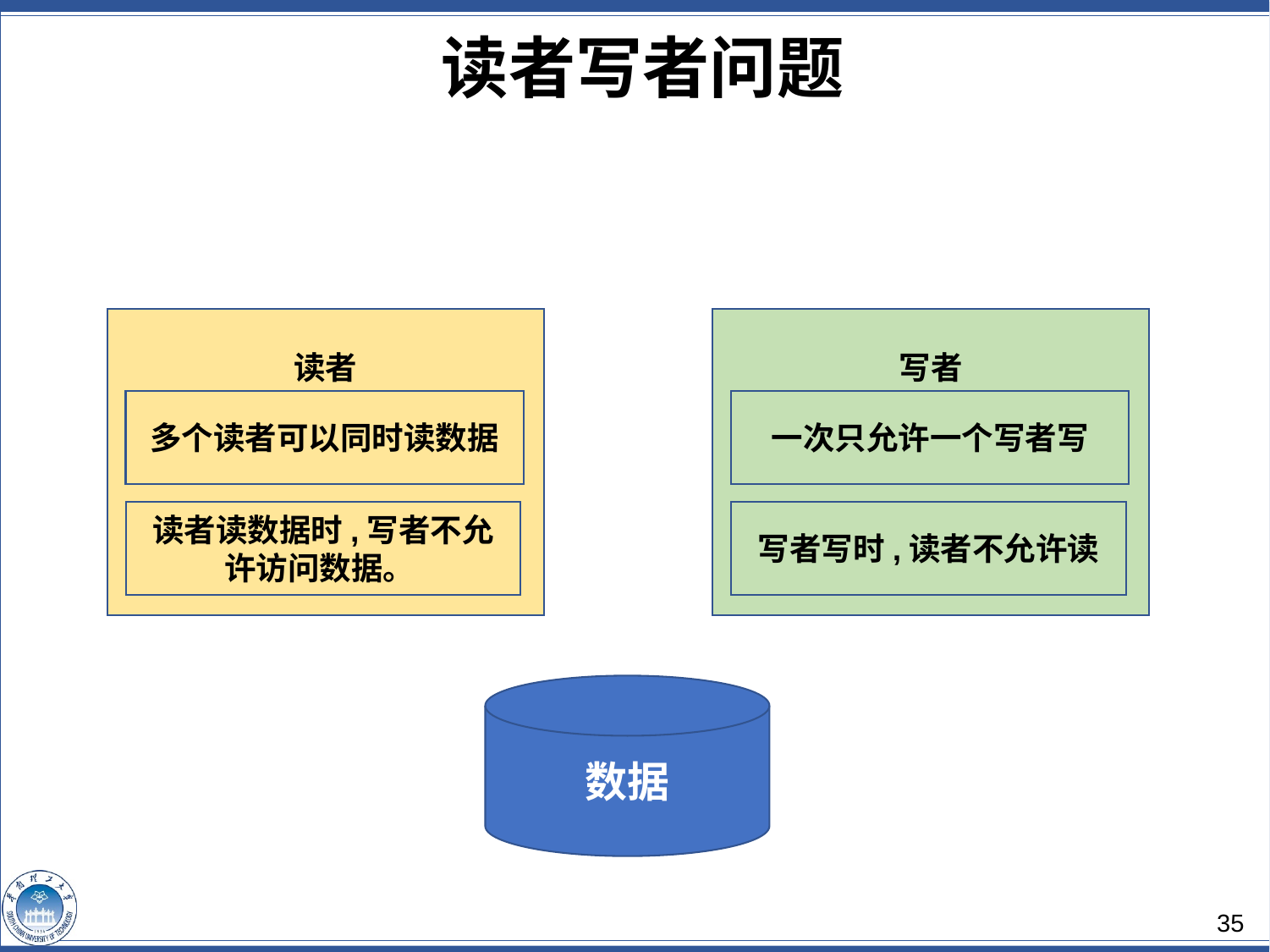

读者写者问题
读者

写者

多个读者可以同时读数据
一次只允许一个写者写
读者读数据时,写者不允许访问数据。
写者写时,读者不允许读
数据
35